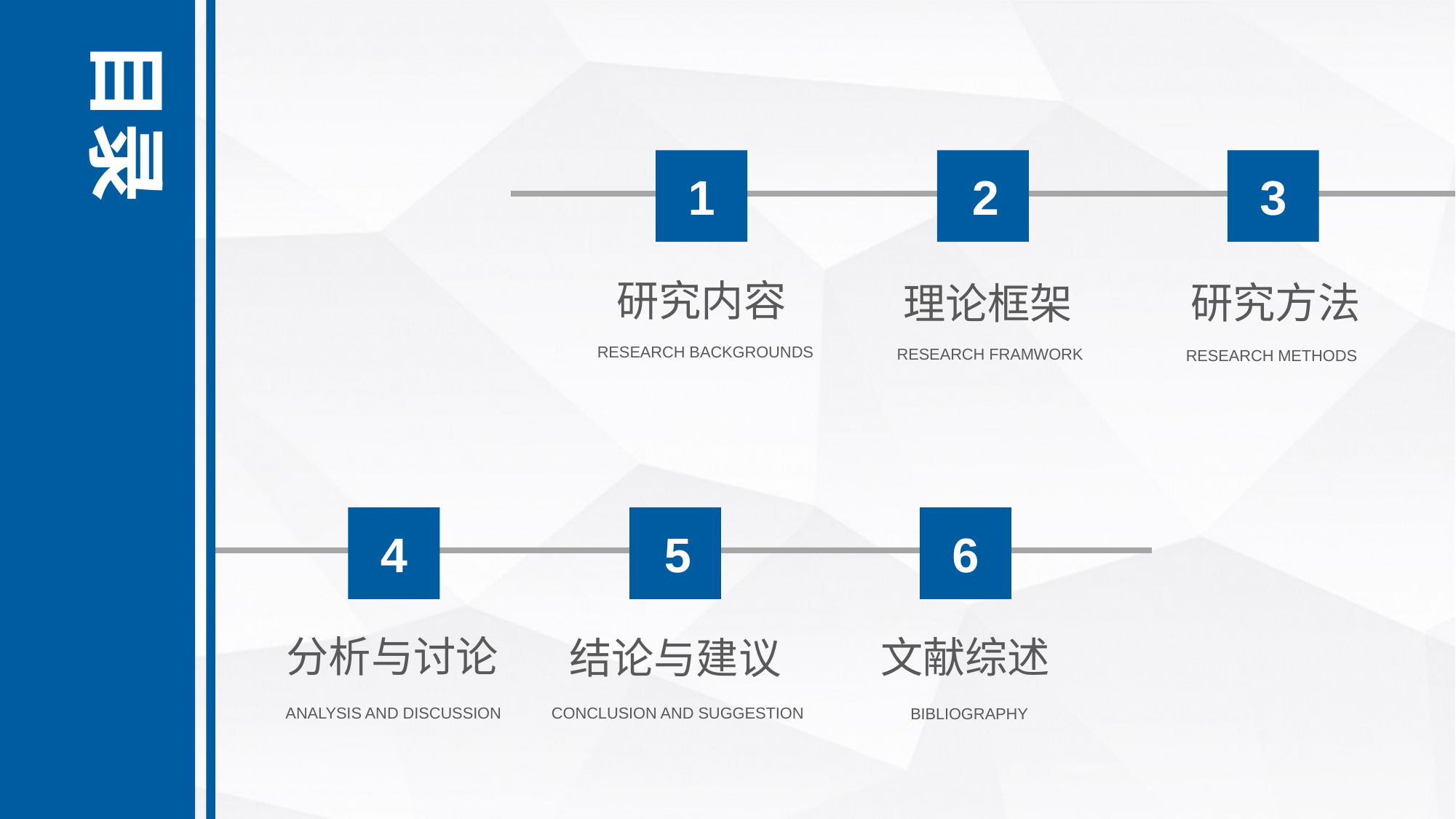

目录

1

2

3
研究内容
研究方法
理论框架

RESEARCH BACKGROUNDS
RESEARCH FRAMWORK
RESEARCH METHODS

4

5

6
分析与讨论
文献综述
结论与建议
ANALYSIS AND DISCUSSION
CONCLUSION AND SUGGESTION
BIBLIOGRAPHY